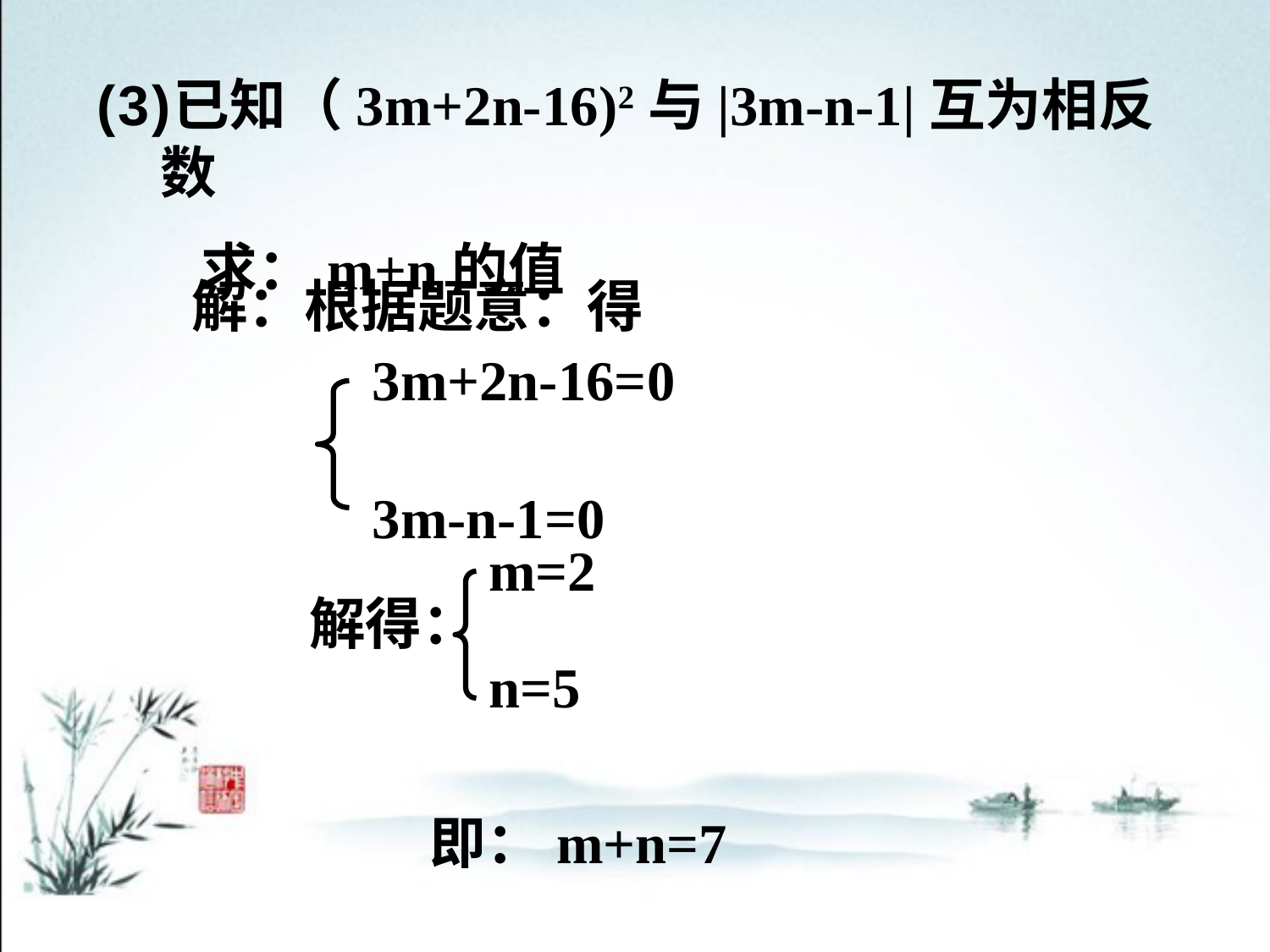

已知（3m+2n-16)2与|3m-n-1|互为相反数
       求：m+n的值
解：根据题意：得
3m+2n-16=0

3m-n-1=0
m=2

解得：
n=5
即：m+n=7